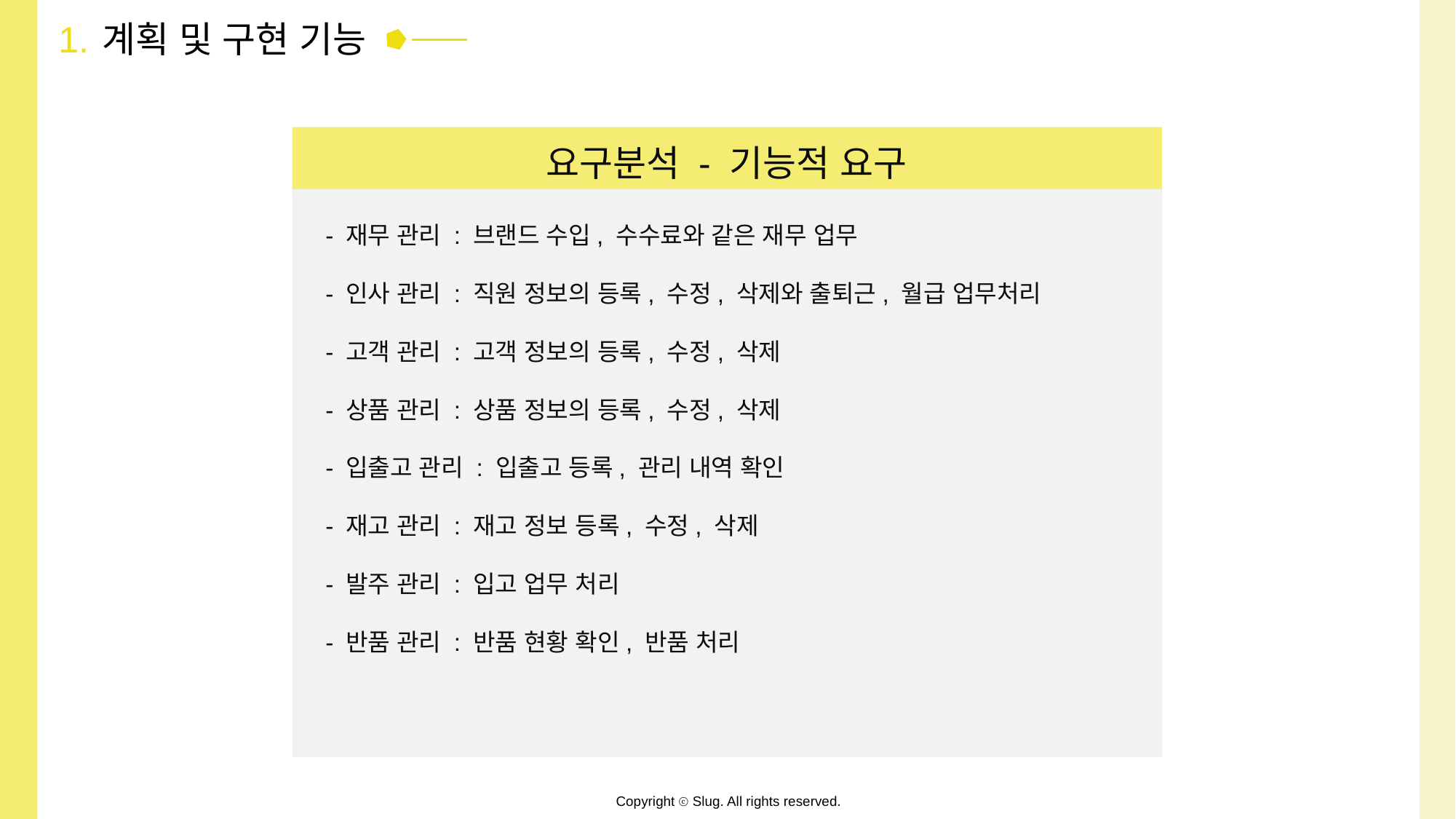

1.
계획 및 구현 기능

요구분석 - 기능적 요구

- 재무 관리 : 브랜드 수입, 수수료와 같은 재무 업무

- 인사 관리 : 직원 정보의 등록, 수정, 삭제와 출퇴근, 월급 업무처리

- 고객 관리 : 고객 정보의 등록, 수정, 삭제

- 상품 관리 : 상품 정보의 등록, 수정, 삭제

- 입출고 관리 : 입출고 등록, 관리 내역 확인

- 재고 관리 : 재고 정보 등록, 수정, 삭제

- 발주 관리 : 입고 업무 처리

- 반품 관리 : 반품 현황 확인, 반품 처리

Copyright ⓒ Slug. All rights reserved.